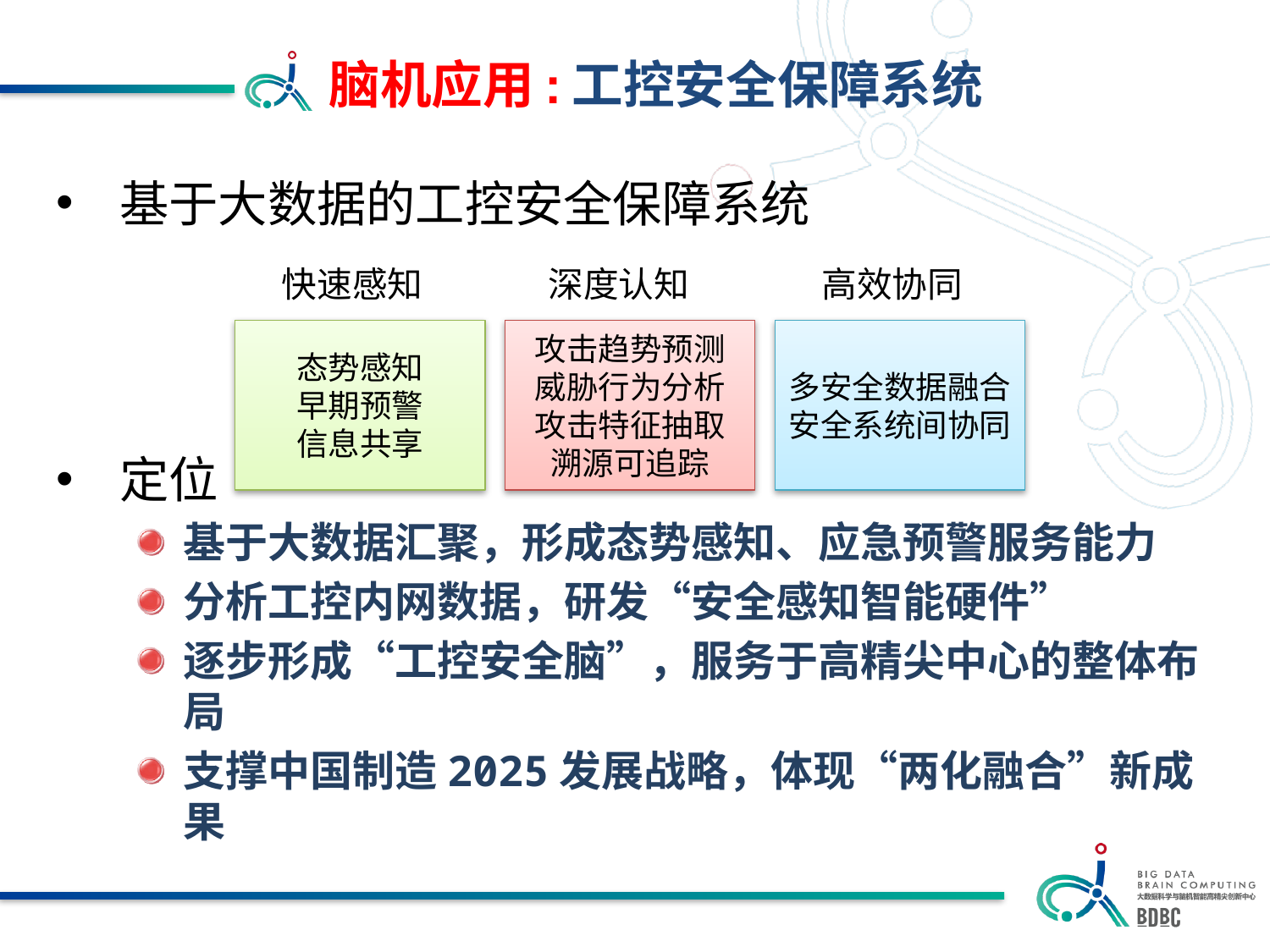

脑机应用:工控安全保障系统
基于大数据的工控安全保障系统

定位
基于大数据汇聚，形成态势感知、应急预警服务能力
分析工控内网数据，研发“安全感知智能硬件”
逐步形成“工控安全脑”，服务于高精尖中心的整体布局
支撑中国制造2025发展战略，体现“两化融合”新成果

快速感知
深度认知
高效协同
态势感知
早期预警
信息共享
攻击趋势预测
威胁行为分析
攻击特征抽取
溯源可追踪
多安全数据融合
安全系统间协同